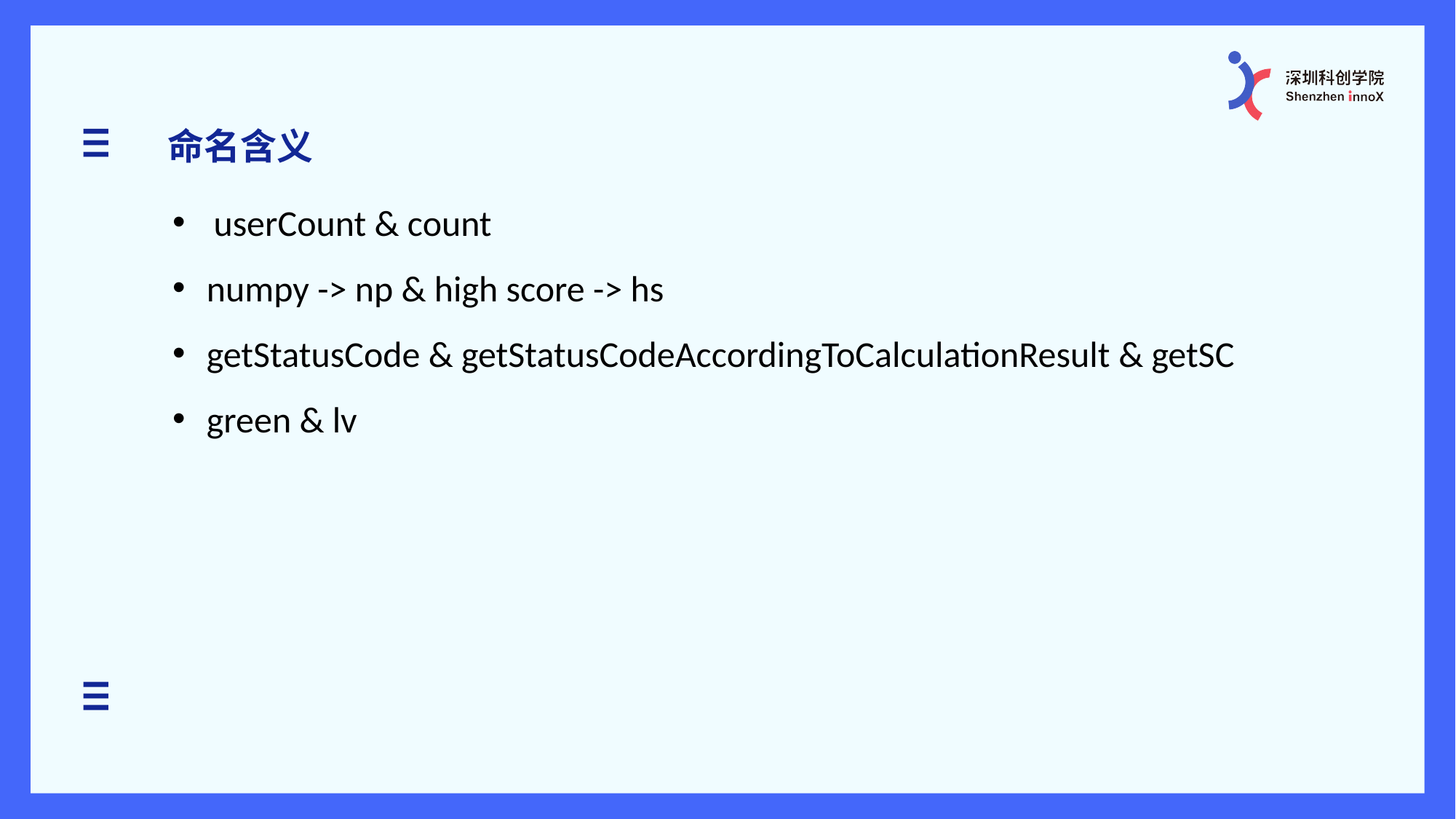

命名含义
userCount & count
numpy -> np & high score -> hs
getStatusCode & getStatusCodeAccordingToCalculationResult & getSC
green & lv